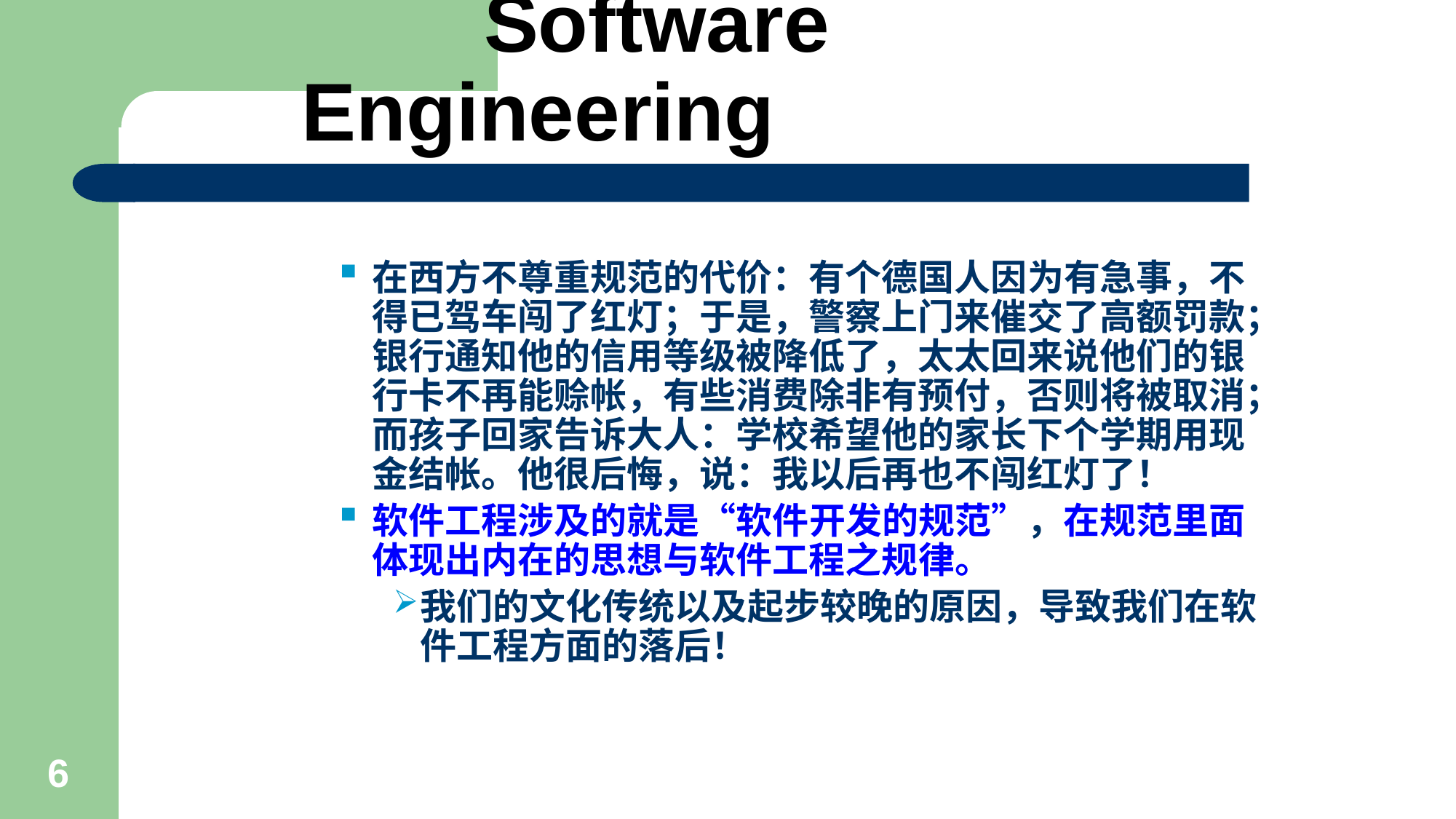

# Software   Engineering

在西方不尊重规范的代价：有个德国人因为有急事，不得已驾车闯了红灯；于是，警察上门来催交了高额罚款；银行通知他的信用等级被降低了，太太回来说他们的银行卡不再能赊帐，有些消费除非有预付，否则将被取消；而孩子回家告诉大人：学校希望他的家长下个学期用现金结帐。他很后悔，说：我以后再也不闯红灯了！
软件工程涉及的就是“软件开发的规范”，在规范里面体现出内在的思想与软件工程之规律。
我们的文化传统以及起步较晚的原因，导致我们在软件工程方面的落后！
6